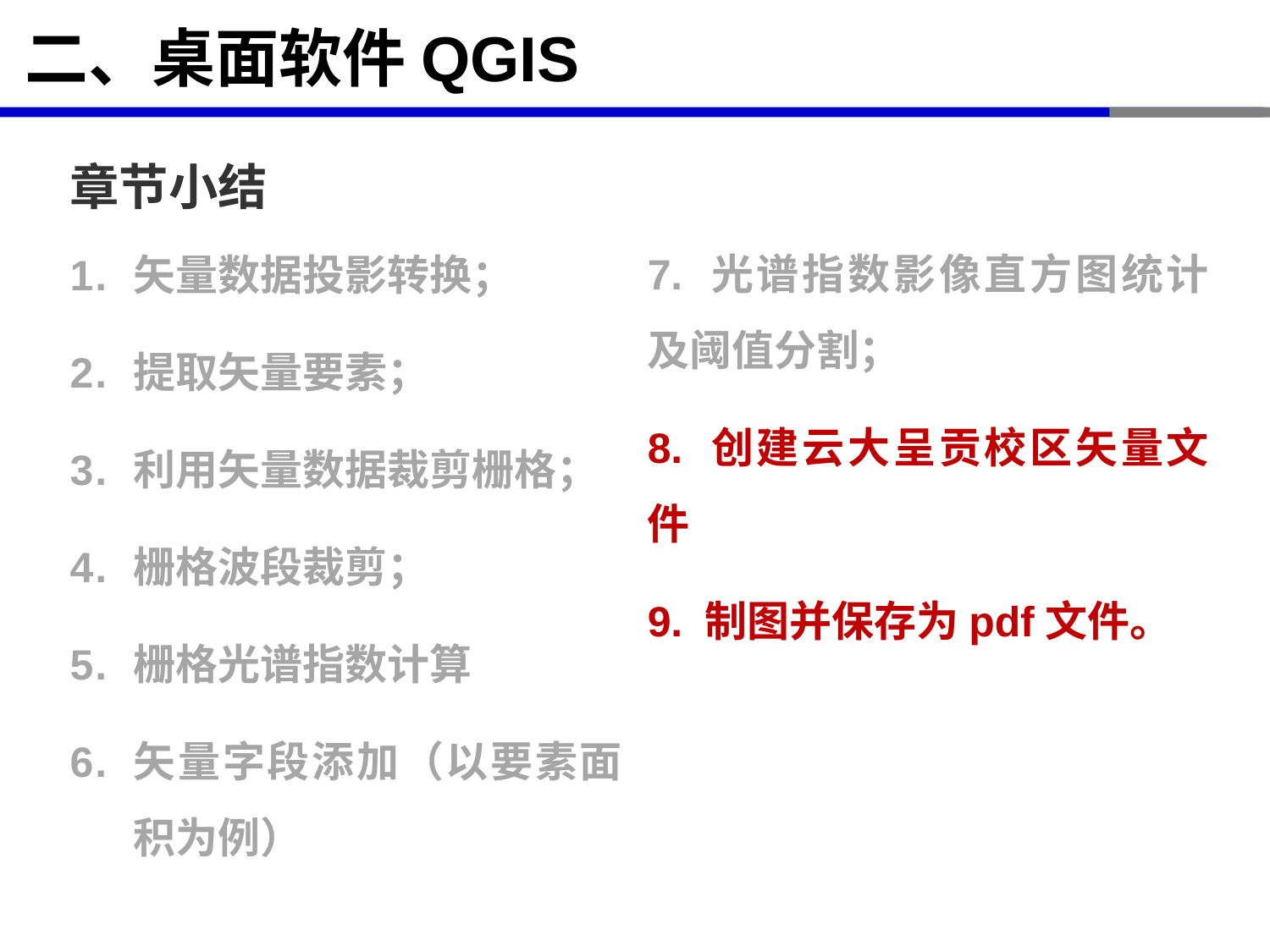

# 二、桌面软件QGIS
章节小结
7. 光谱指数影像直方图统计及阈值分割；
8. 创建云大呈贡校区矢量文件
9. 制图并保存为pdf文件。
矢量数据投影转换；
提取矢量要素；
利用矢量数据裁剪栅格；
栅格波段裁剪；
栅格光谱指数计算
矢量字段添加（以要素面积为例）